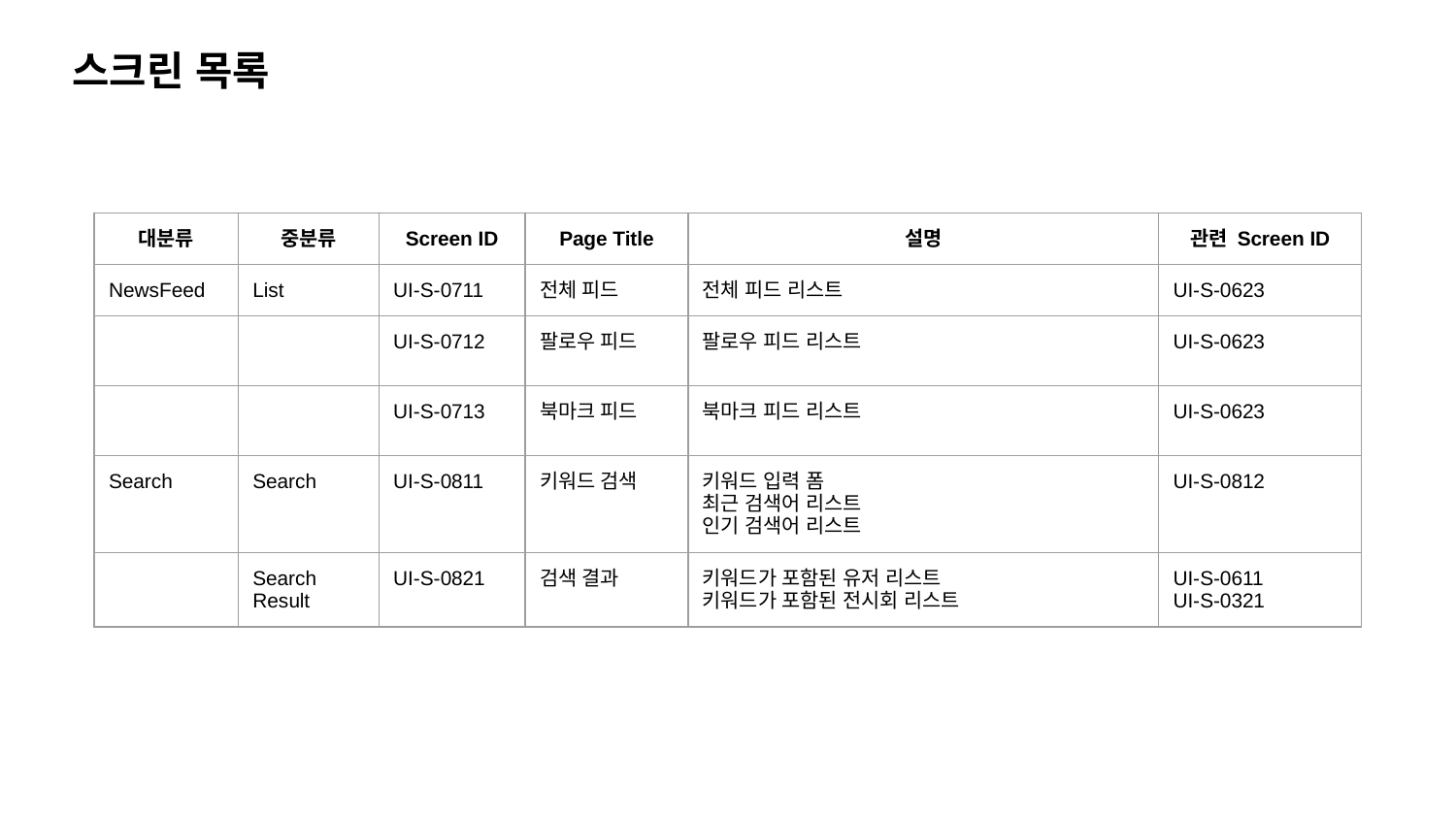

스크린 목록
| 대분류 | 중분류 | Screen ID | Page Title | 설명 | 관련 Screen ID |
| --- | --- | --- | --- | --- | --- |
| NewsFeed | List | UI-S-0711 | 전체 피드 | 전체 피드 리스트 | UI-S-0623 |
|  |  | UI-S-0712 | 팔로우 피드 | 팔로우 피드 리스트 | UI-S-0623 |
|  |  | UI-S-0713 | 북마크 피드 | 북마크 피드 리스트 | UI-S-0623 |
| Search | Search | UI-S-0811 | 키워드 검색 | 키워드 입력 폼 최근 검색어 리스트 인기 검색어 리스트 | UI-S-0812 |
|  | Search Result | UI-S-0821 | 검색 결과 | 키워드가 포함된 유저 리스트 키워드가 포함된 전시회 리스트 | UI-S-0611 UI-S-0321 |